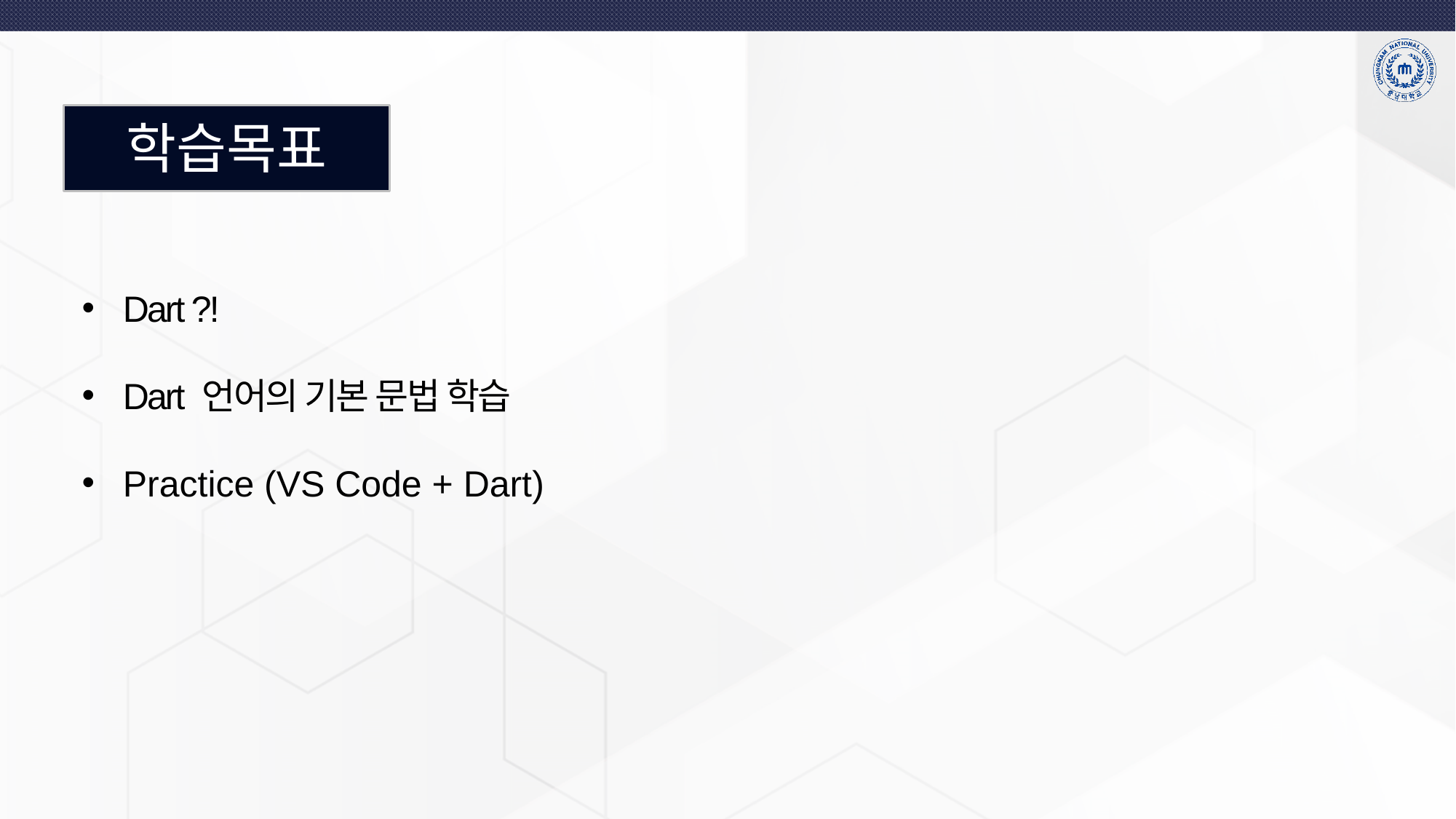

# 학습목표
Dart ?!
Dart 언어의 기본 문법 학습
Practice (VS Code + Dart)